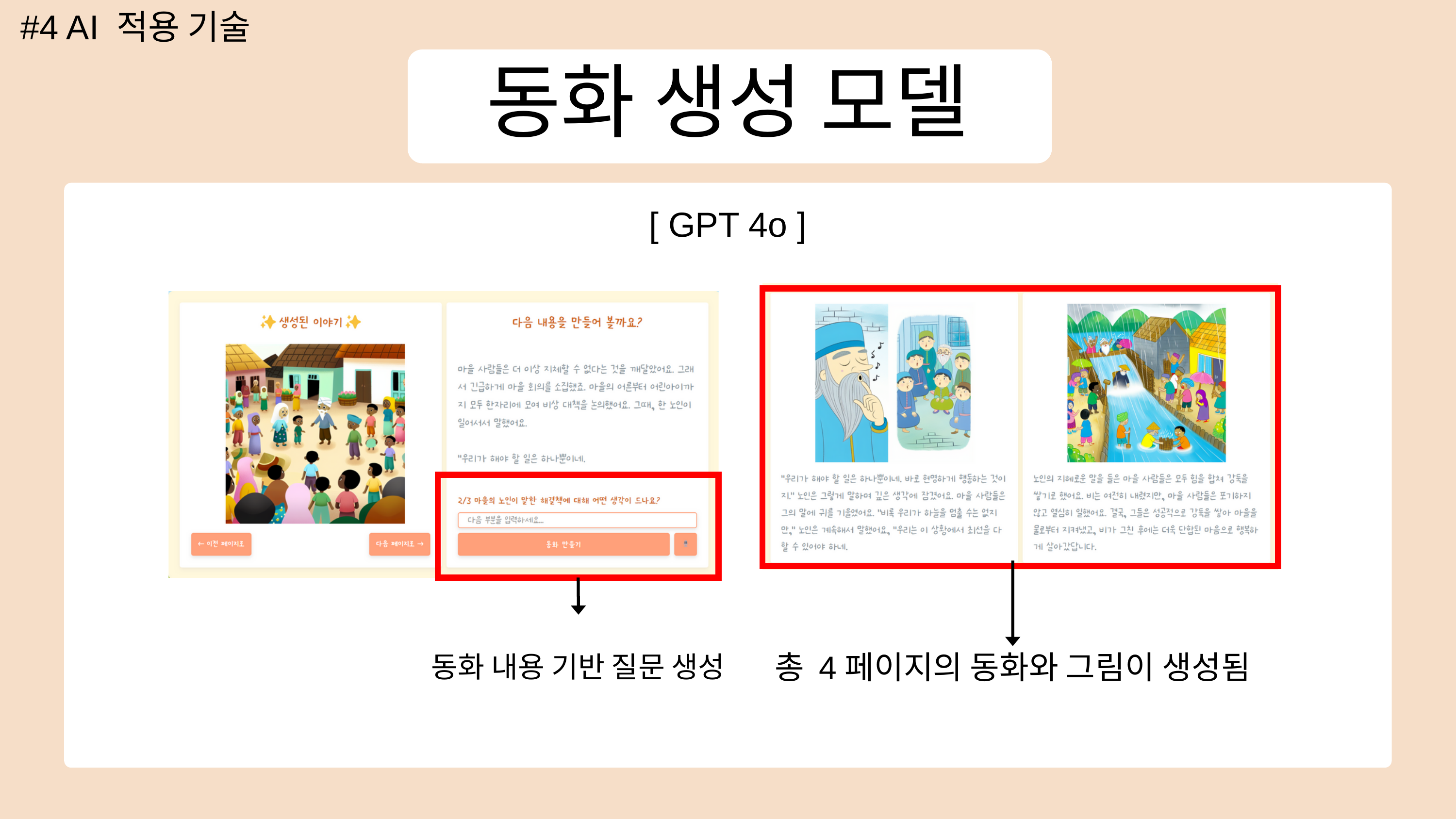

#4 AI 적용 기술

동화 생성 모델

[ GPT 4o ]

총 4페이지의 동화와 그림이 생성됨
동화 내용 기반 질문 생성